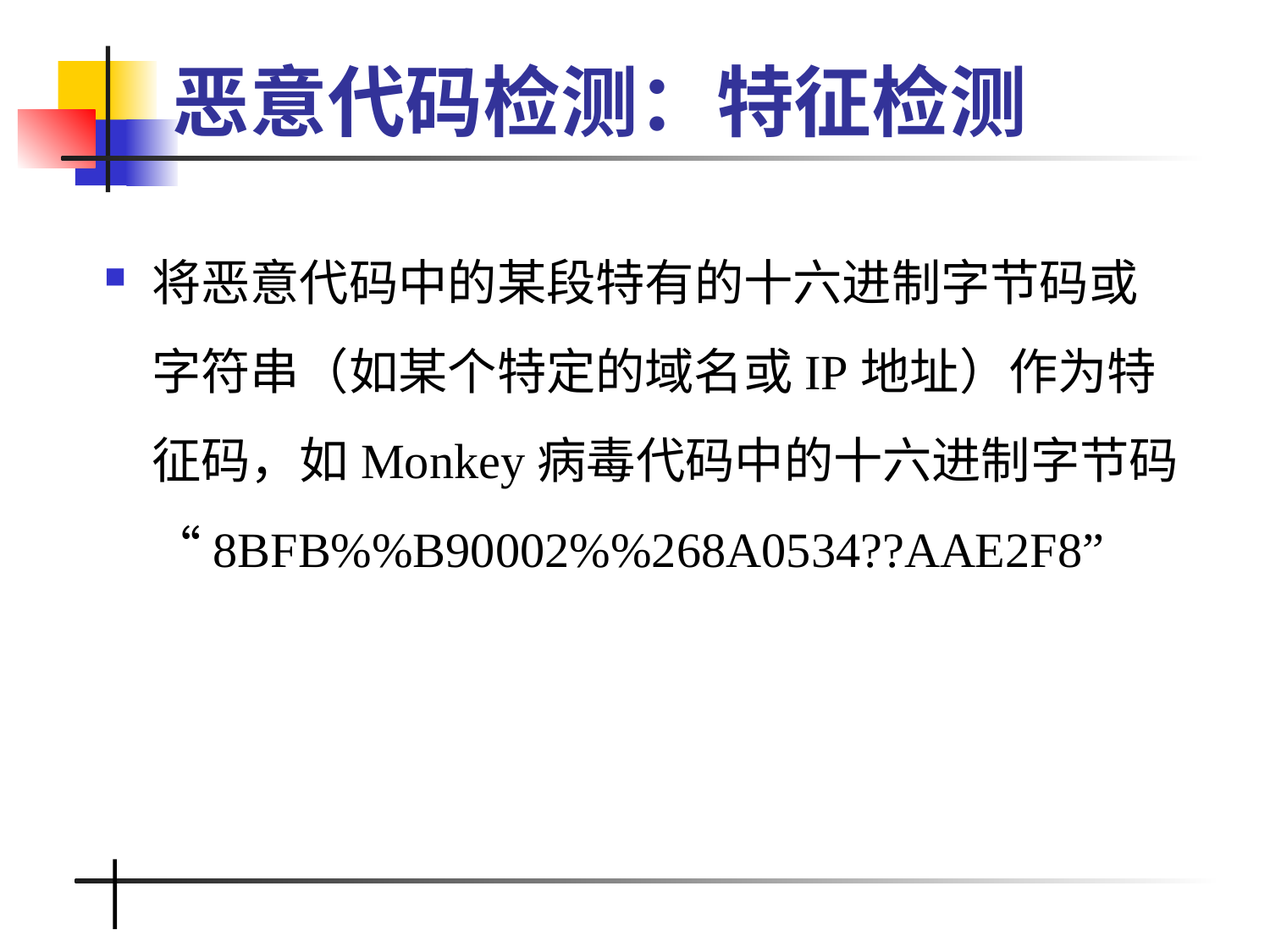

# 恶意代码检测：特征检测
将恶意代码中的某段特有的十六进制字节码或字符串（如某个特定的域名或IP地址）作为特征码，如Monkey病毒代码中的十六进制字节码“8BFB%%B90002%%268A0534??AAE2F8”